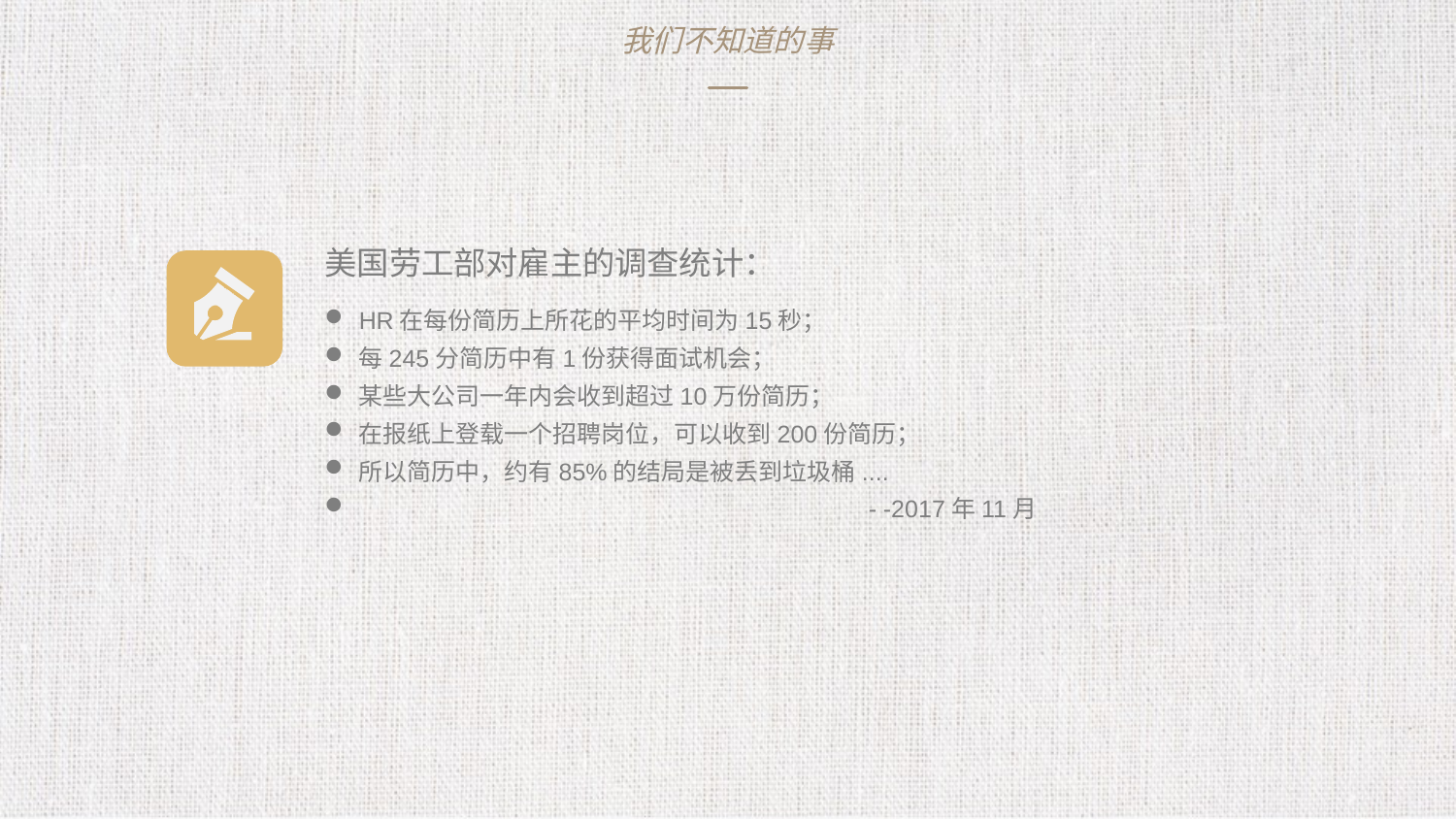

我们不知道的事
美国劳工部对雇主的调查统计：

HR在每份简历上所花的平均时间为15秒；
每245分简历中有1份获得面试机会；
某些大公司一年内会收到超过10万份简历；
在报纸上登载一个招聘岗位，可以收到200份简历；
所以简历中，约有85%的结局是被丢到垃圾桶....
                                                                           - -2017年11月